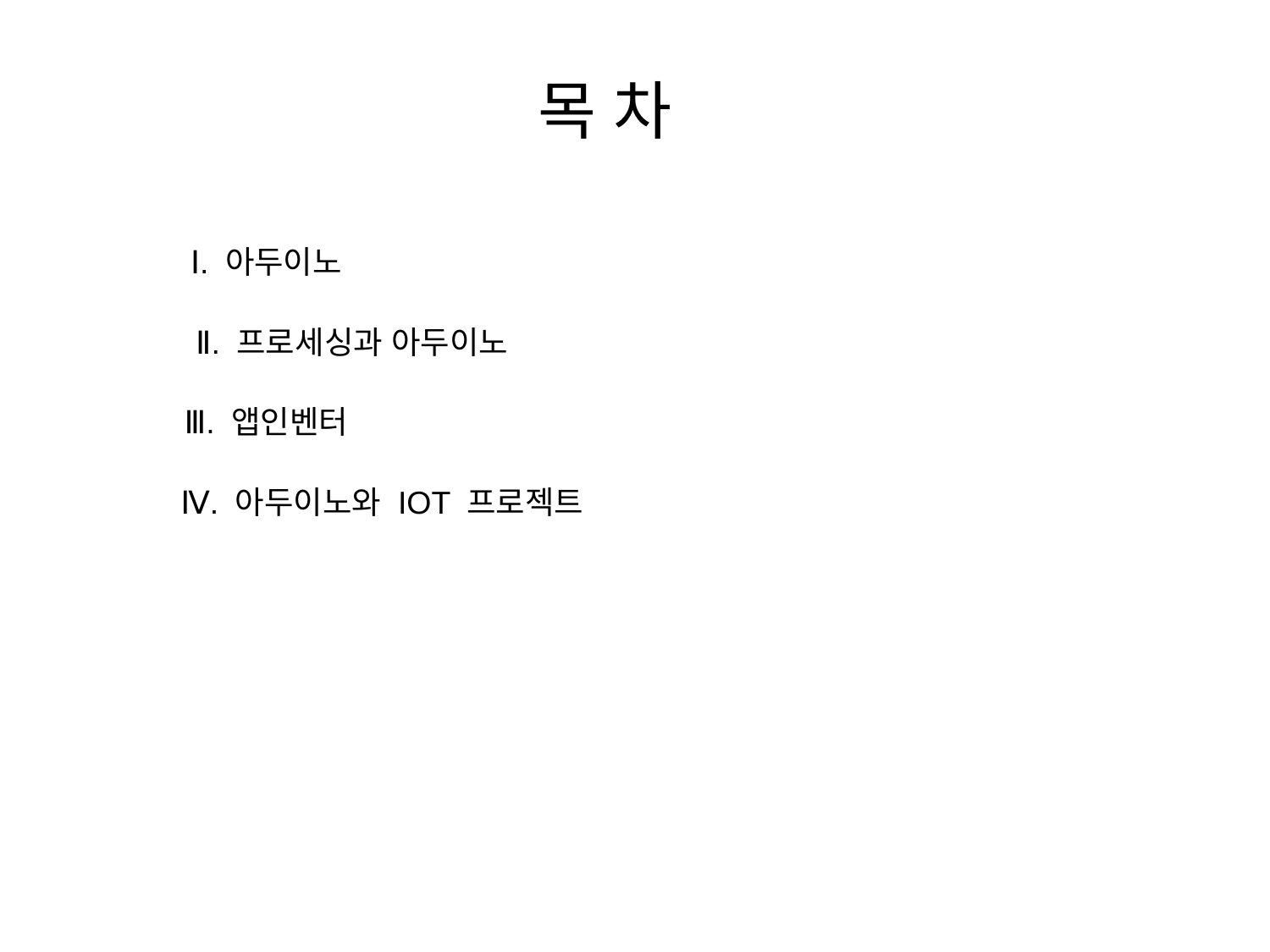

목 차
Ⅰ. 아두이노
Ⅱ. 프로세싱과 아두이노
Ⅲ. 앱인벤터
Ⅳ. 아두이노와 IOT 프로젝트